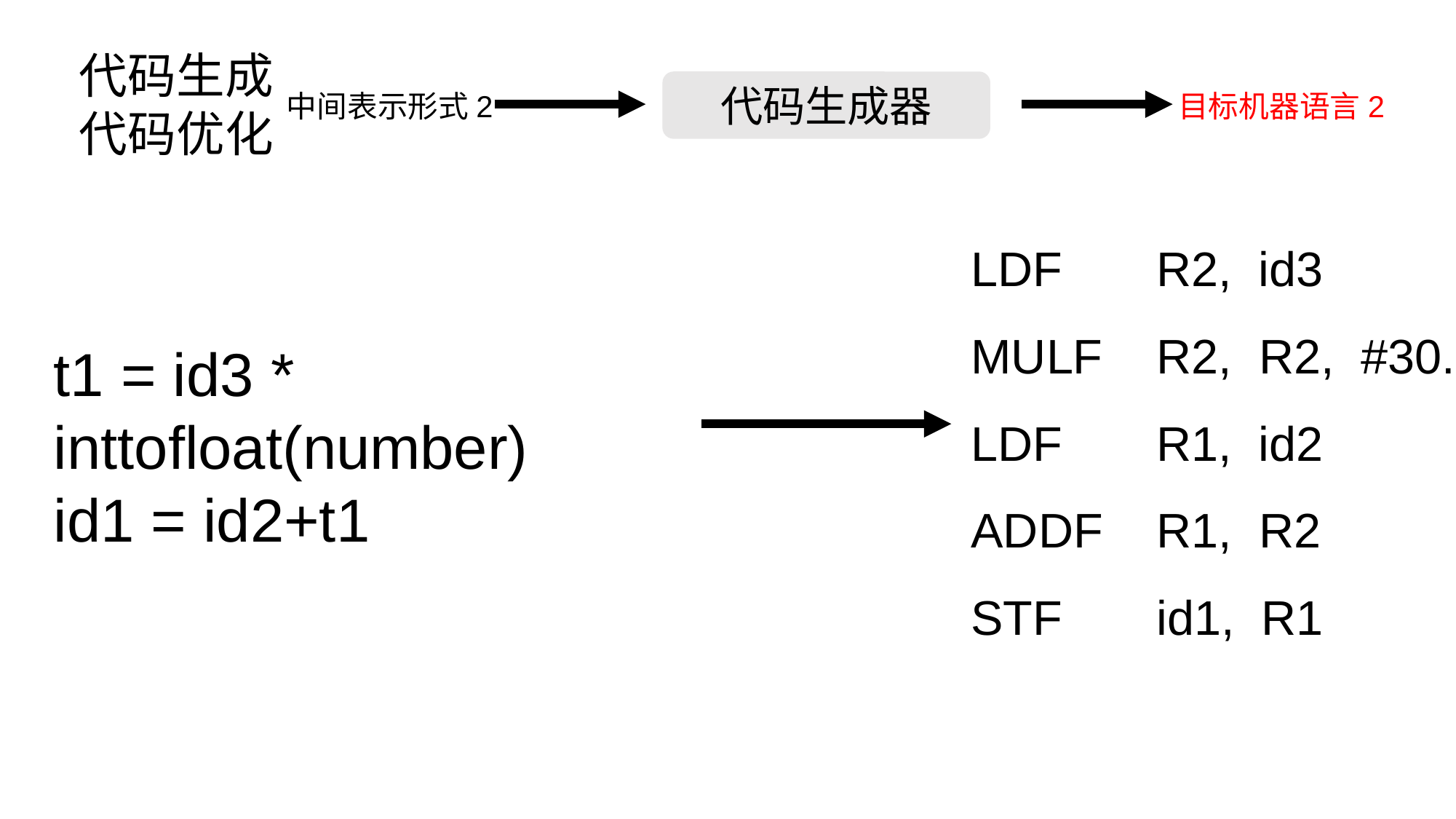

代码生成
代码优化
代码生成器
中间表示形式2
目标机器语言2
LDF       R2,  id3
MULF    R2,  R2,  #30.0
LDF       R1,  id2
ADDF    R1,  R2
STF       id1,  R1
t1 = id3 * inttofloat(number)
id1 = id2+t1